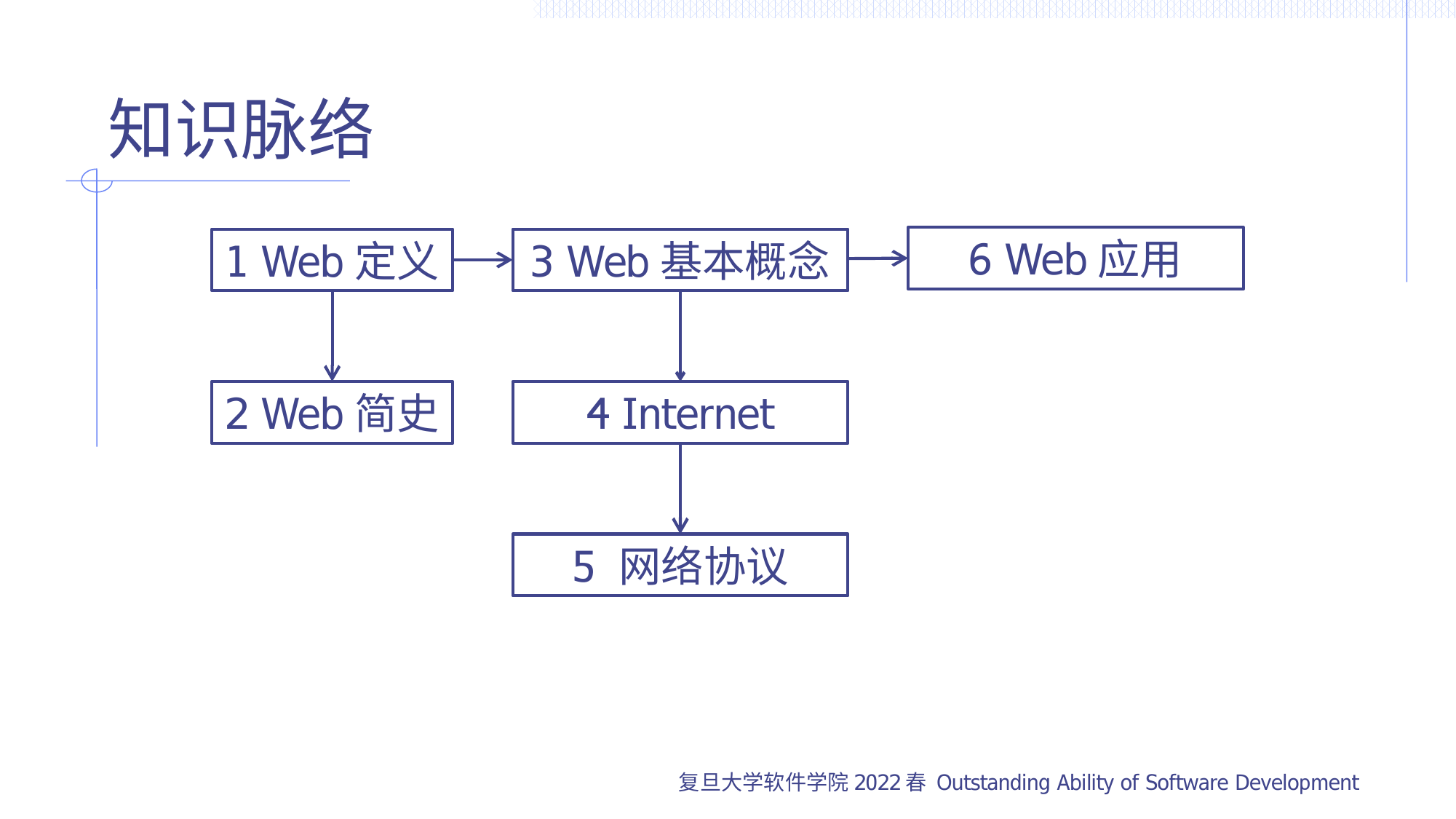

# 知识脉络
6 Web应用
1 Web定义
3 Web基本概念
2 Web简史
4 Internet
5 网络协议